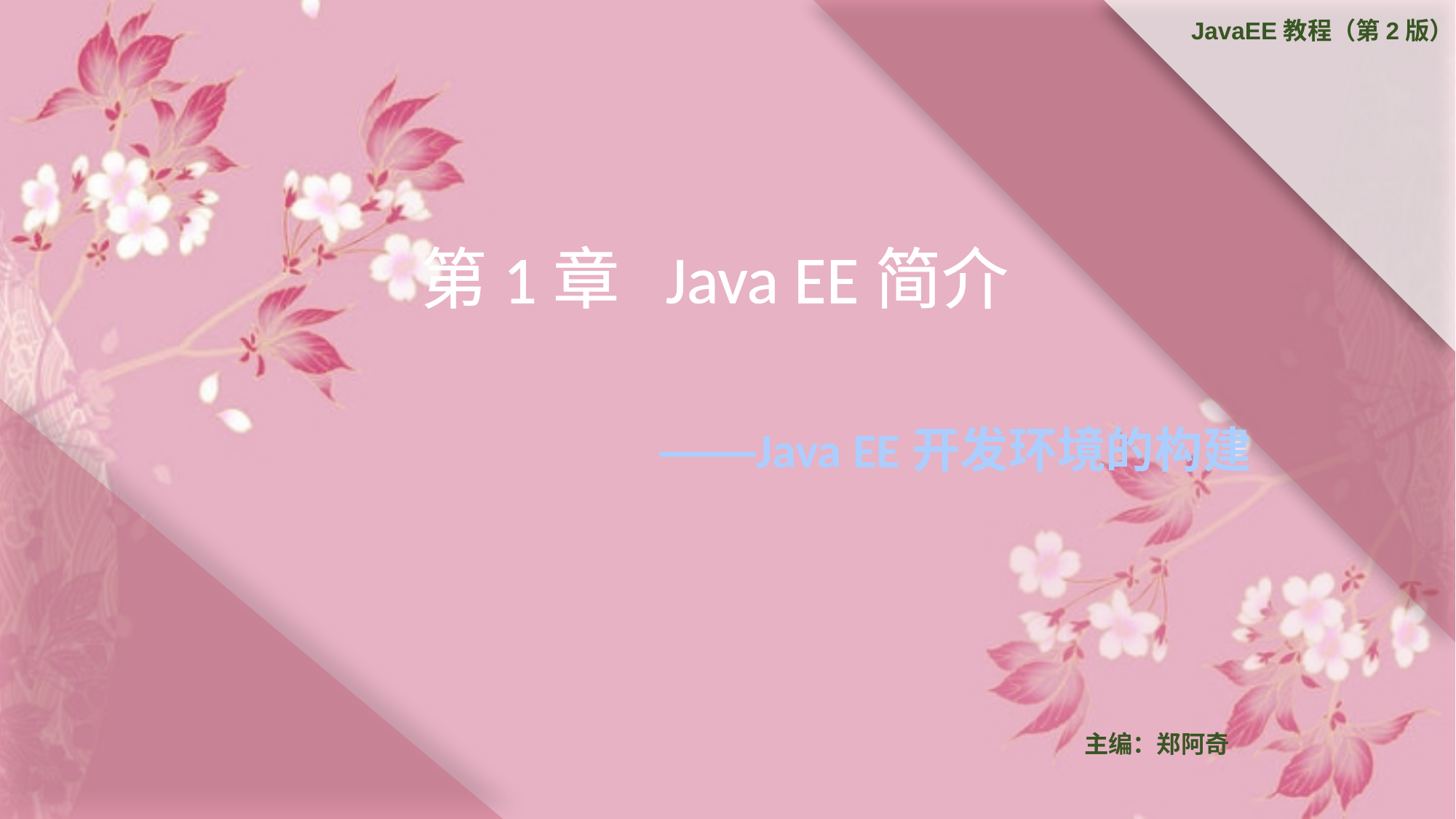

JavaEE教程（第2版）
第1章  Java EE简介

——Java EE开发环境的构建
主编：郑阿奇